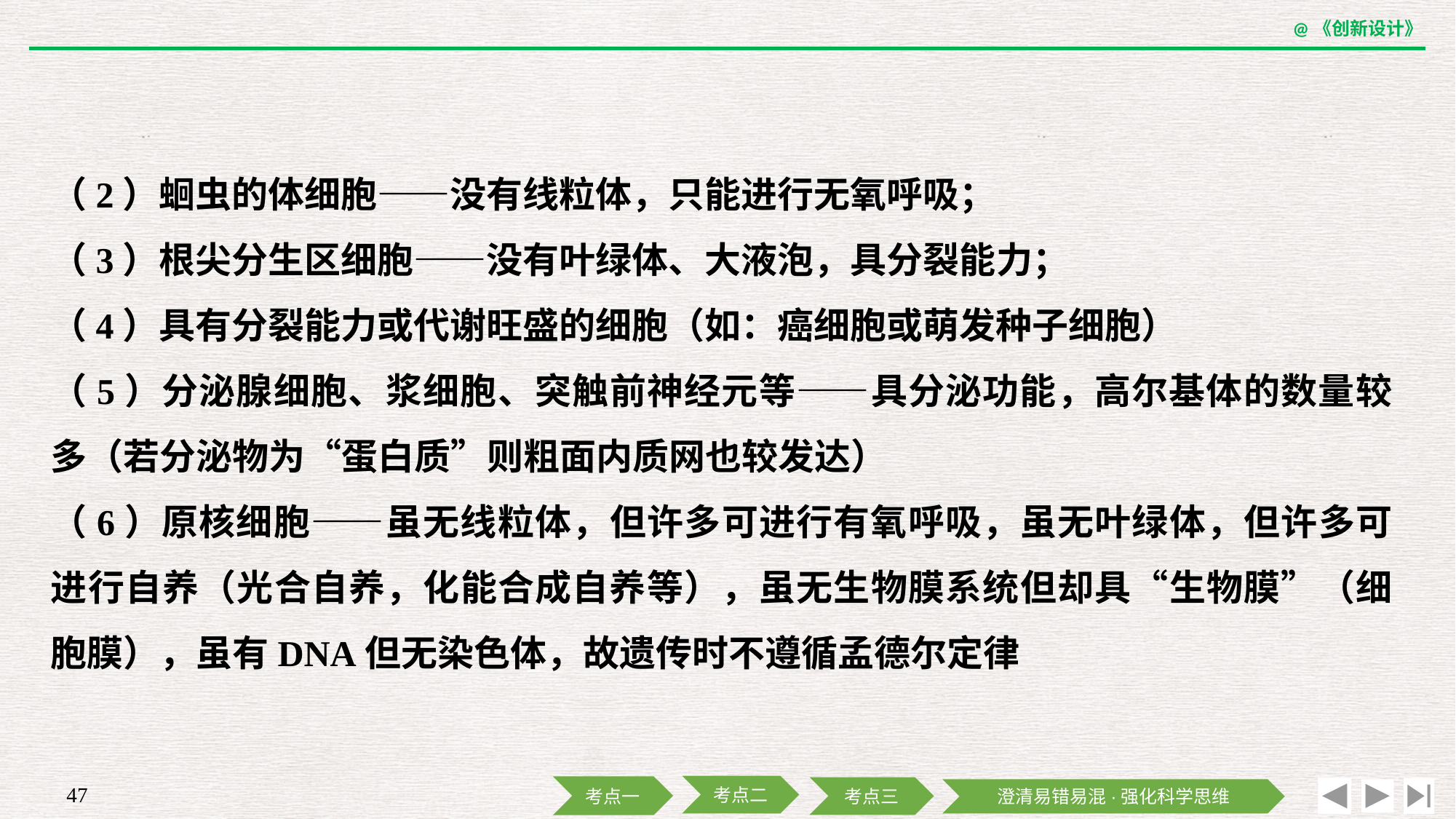

（2）蛔虫的体细胞——没有线粒体，只能进行无氧呼吸；
（3）根尖分生区细胞——没有叶绿体、大液泡，具分裂能力；
（4）具有分裂能力或代谢旺盛的细胞（如：癌细胞或萌发种子细胞）
（5）分泌腺细胞、浆细胞、突触前神经元等——具分泌功能，高尔基体的数量较多（若分泌物为“蛋白质”则粗面内质网也较发达）
（6）原核细胞——虽无线粒体，但许多可进行有氧呼吸，虽无叶绿体，但许多可进行自养（光合自养，化能合成自养等），虽无生物膜系统但却具“生物膜”（细胞膜），虽有DNA但无染色体，故遗传时不遵循孟德尔定律